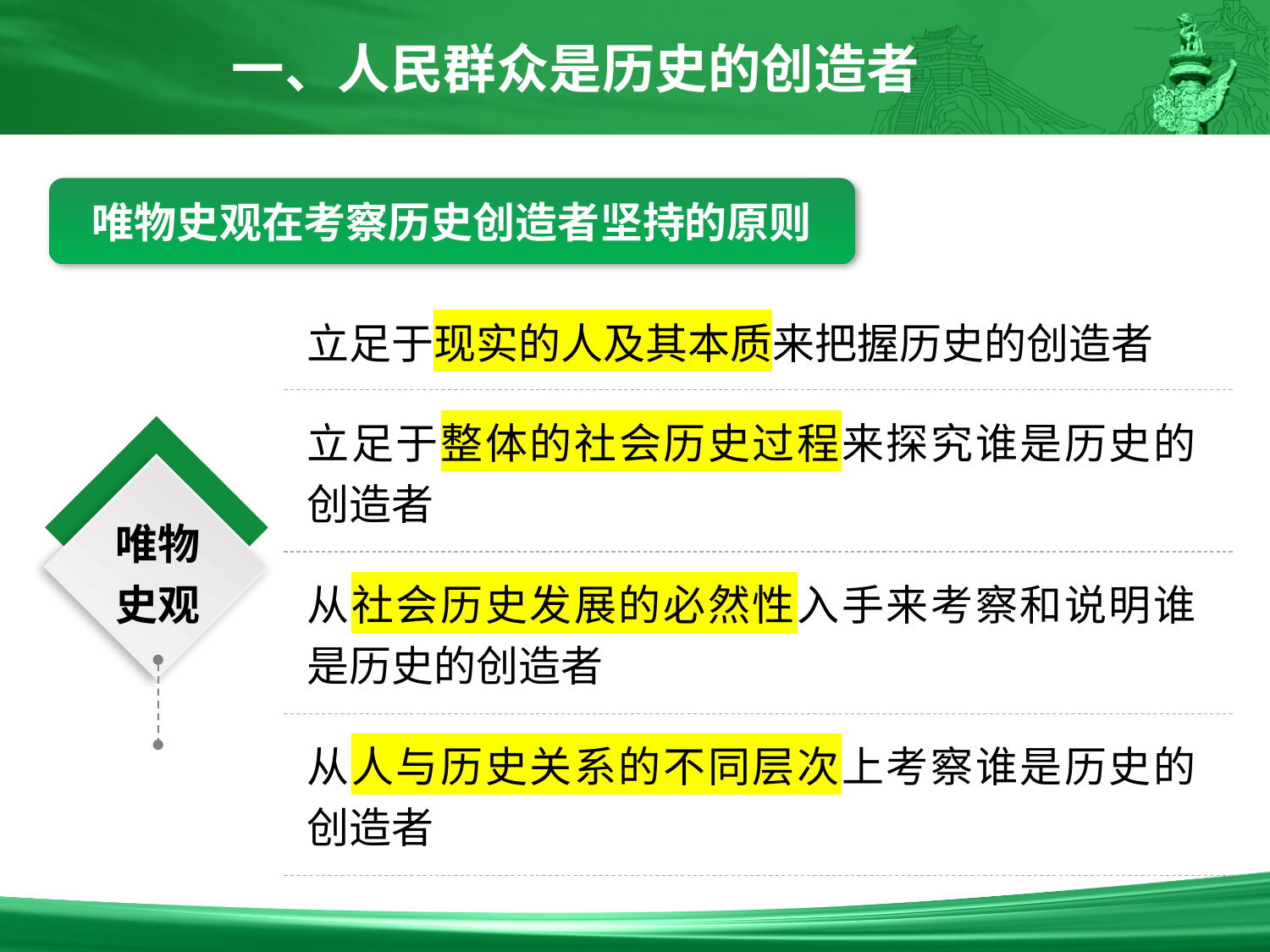

一、人民群众是历史的创造者
唯物史观在考察历史创造者坚持的原则
立足于现实的人及其本质来把握历史的创造者
立足于整体的社会历史过程来探究谁是历史的创造者

唯物
史观
从社会历史发展的必然性入手来考察和说明谁是历史的创造者
从人与历史关系的不同层次上考察谁是历史的创造者